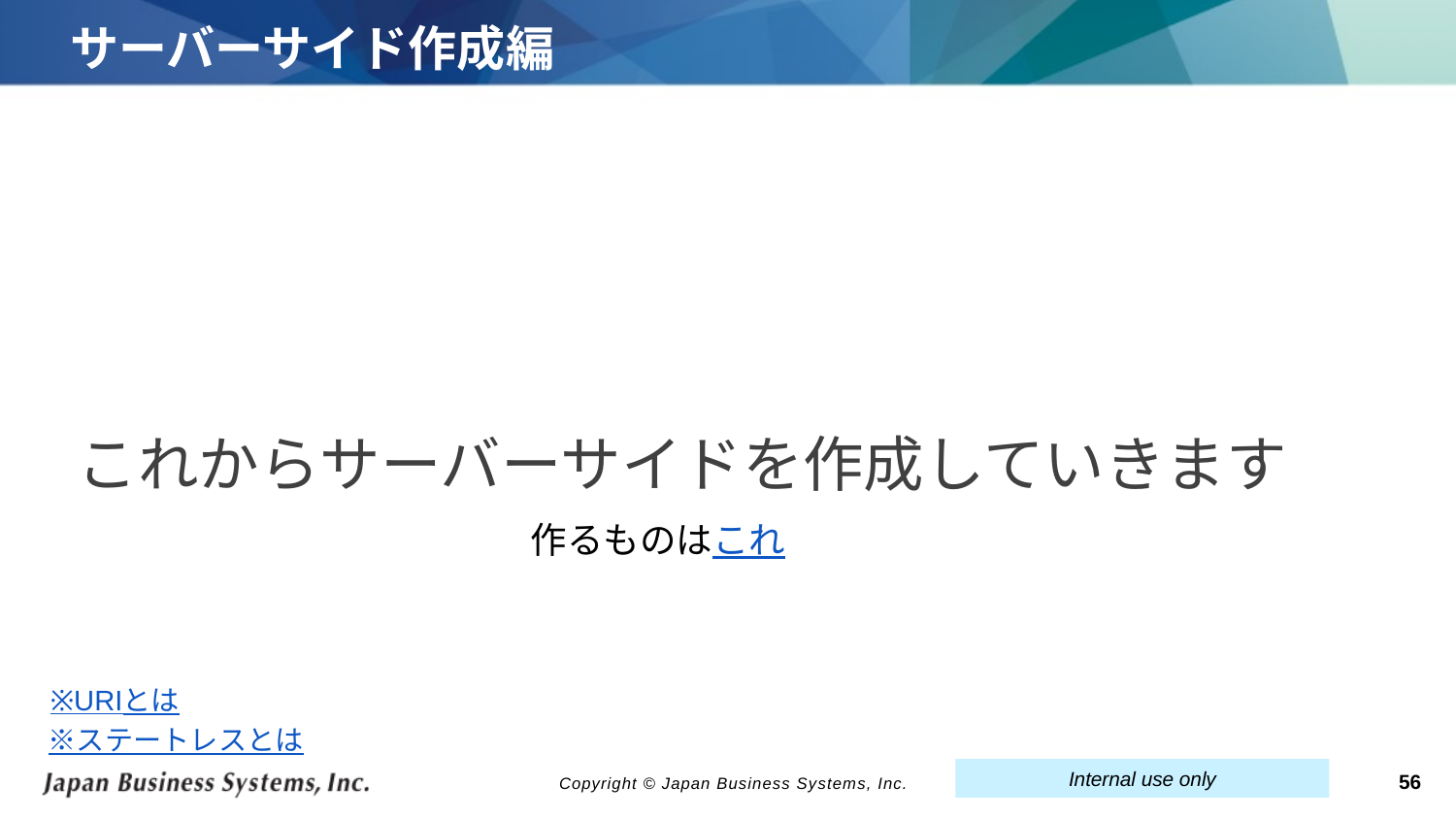

# サーバーサイド作成編
これからサーバーサイドを作成していきます
作るものはこれ
※URIとは
※ステートレスとは